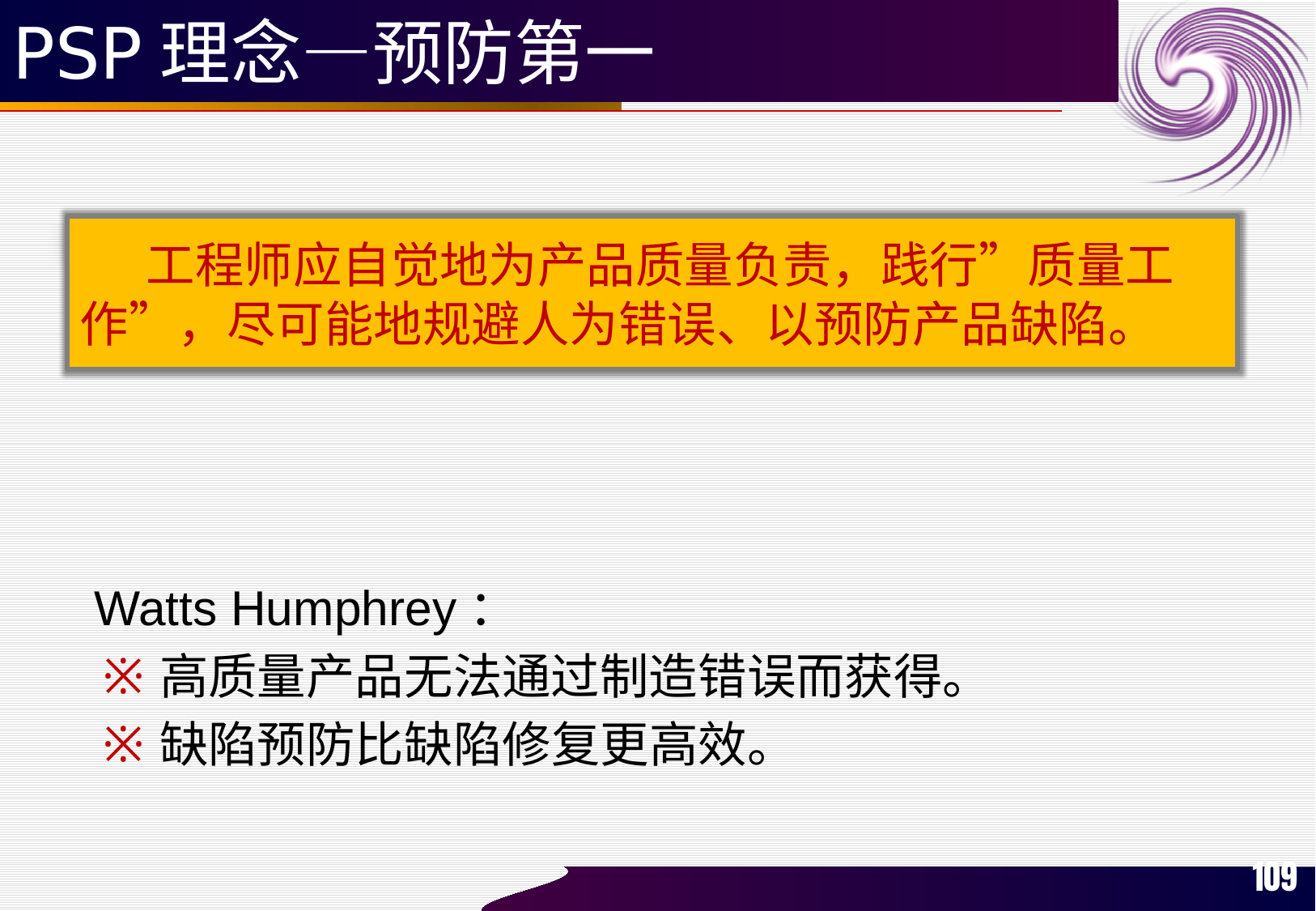

# PSP理念—预防第一
     工程师应自觉地为产品质量负责，践行”质量工作”，尽可能地规避人为错误、以预防产品缺陷。
Watts Humphrey：
高质量产品无法通过制造错误而获得。
缺陷预防比缺陷修复更高效。
109